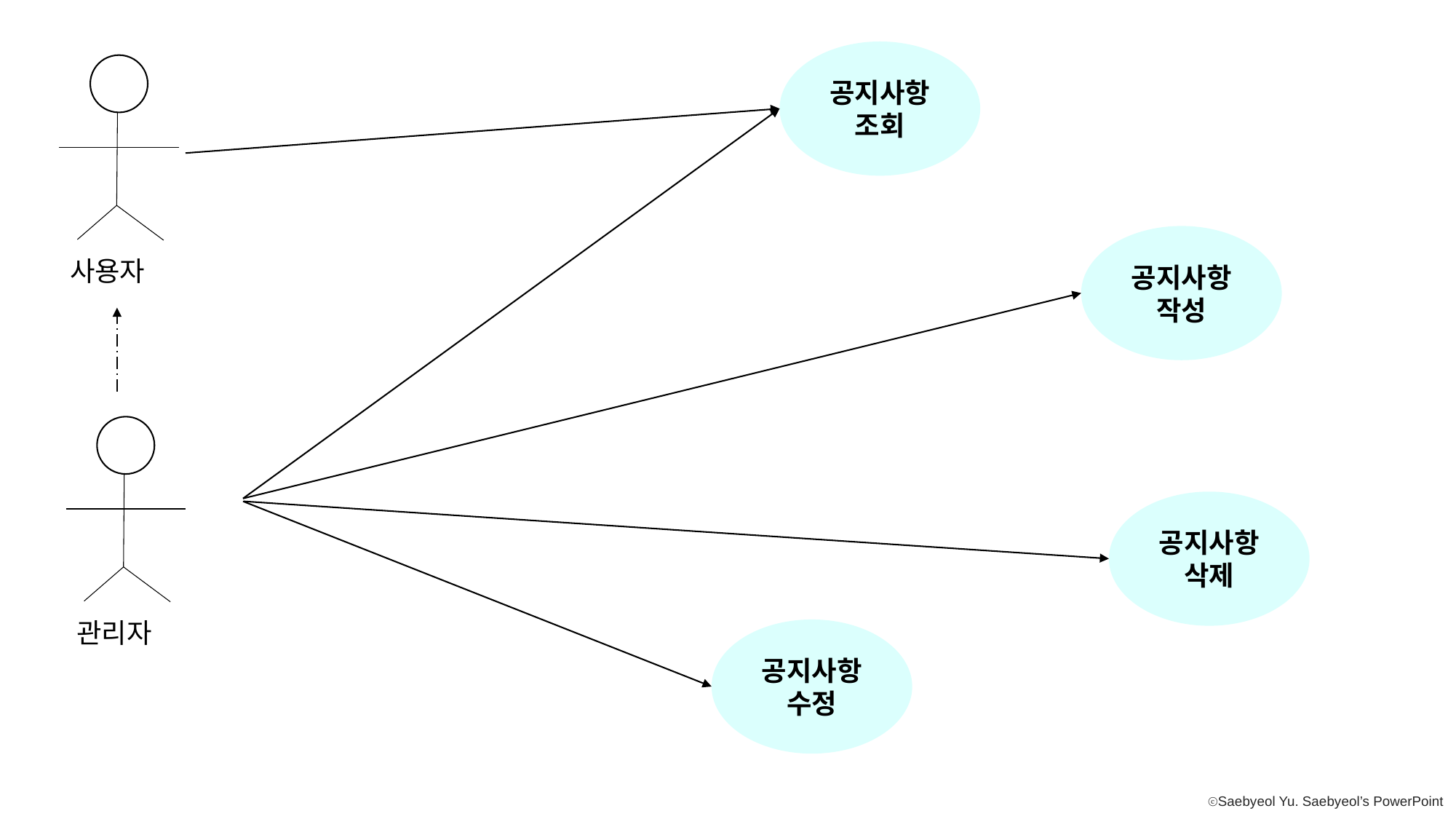

공지사항 조회

사용자
공지사항 작성

관리자
공지사항 삭제
공지사항 수정